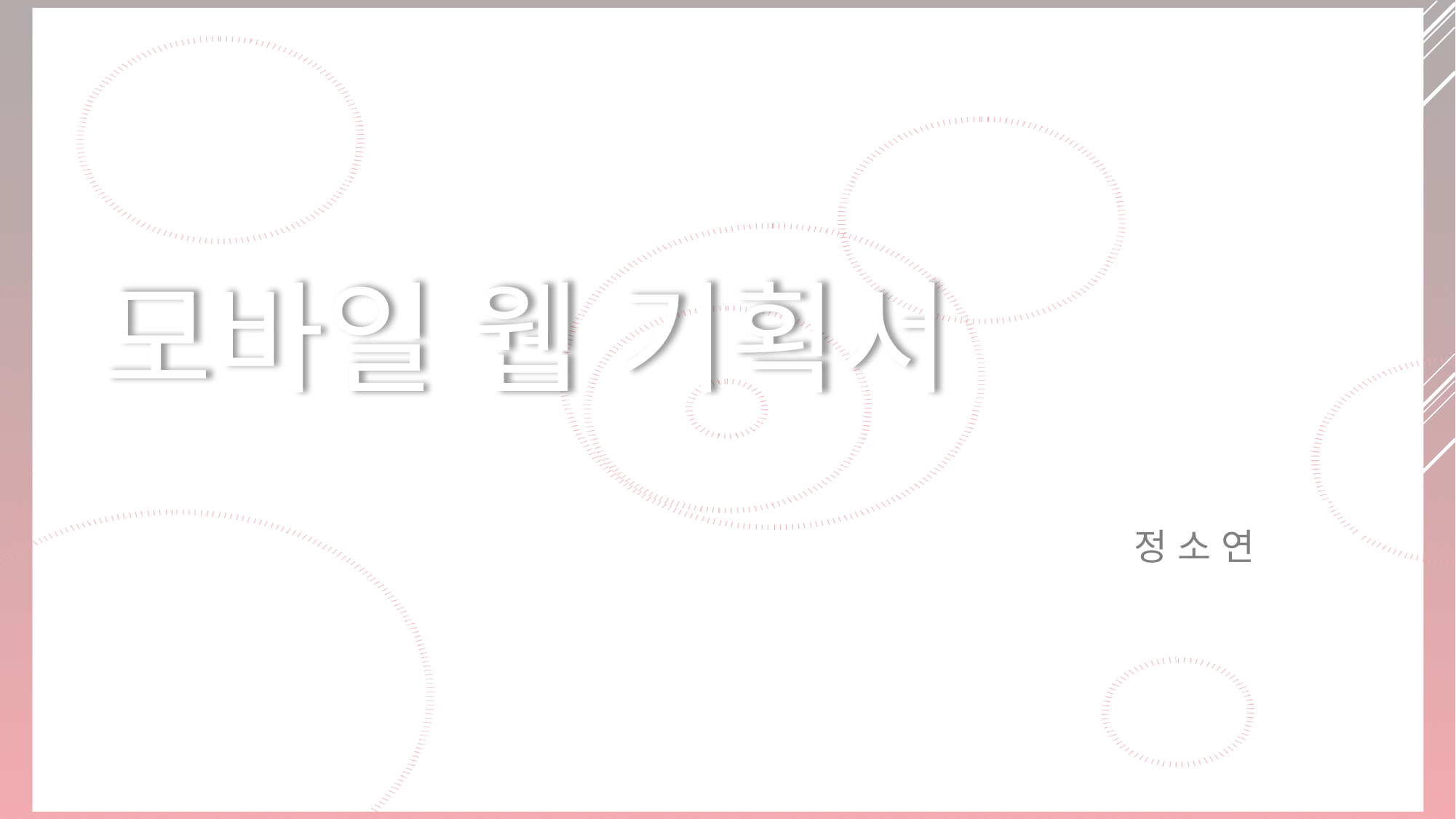

# 모바일 웹 기획서
정 소 연